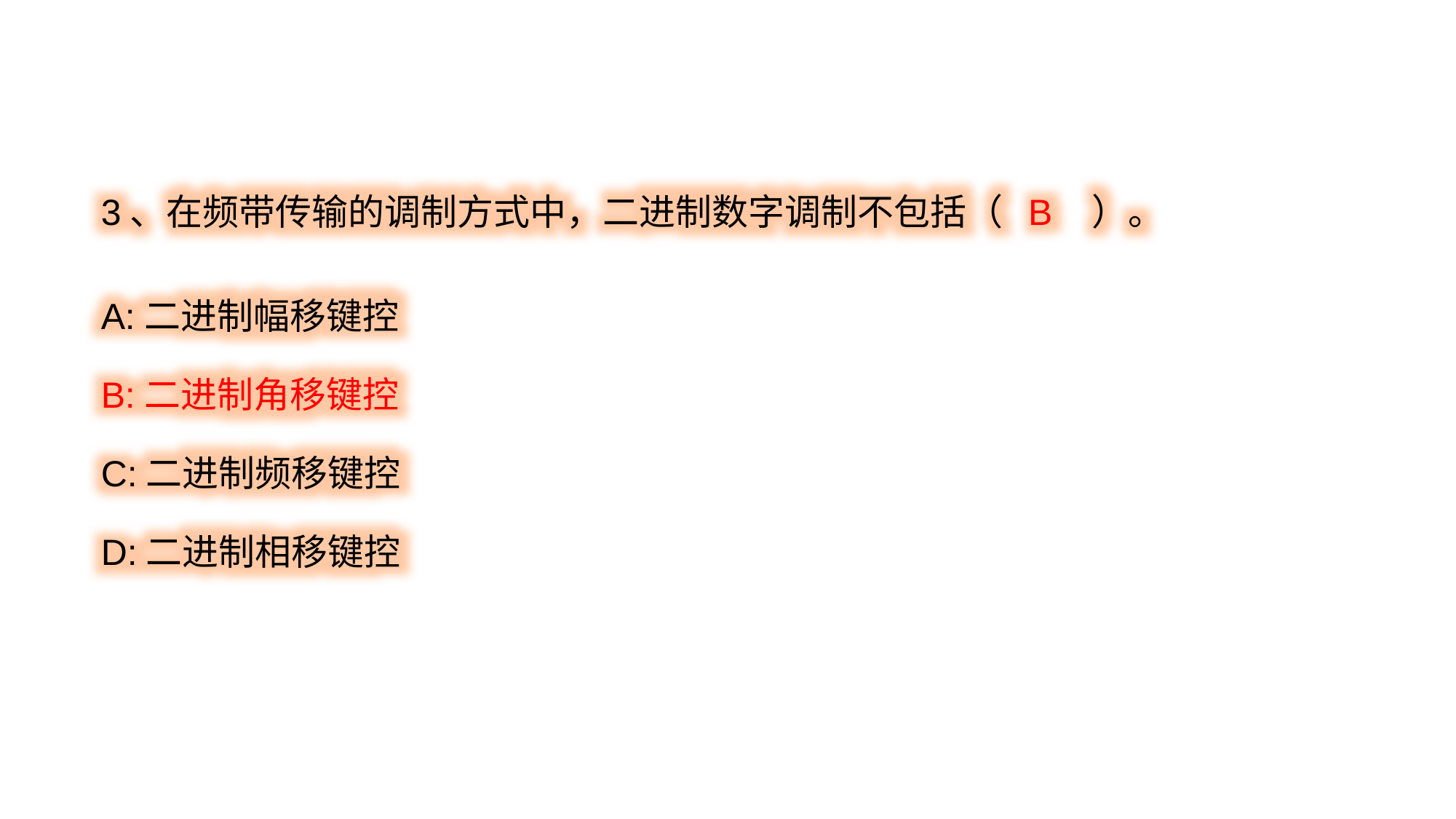

3、在频带传输的调制方式中，二进制数字调制不包括（  B   ）。

A:二进制幅移键控

B:二进制角移键控

C:二进制频移键控

D:二进制相移键控